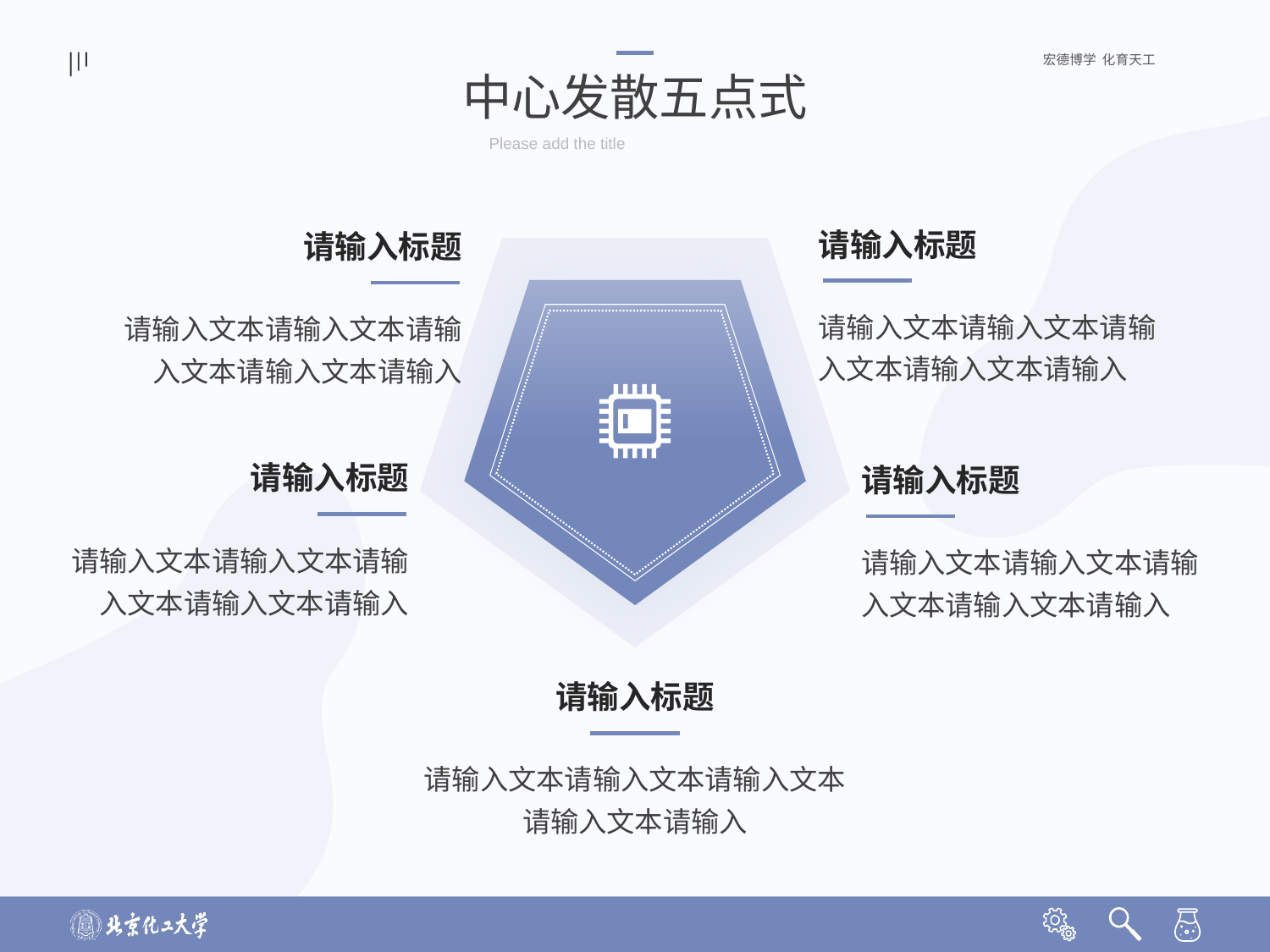

中心发散五点式
Please add the title
请输入标题
请输入标题

请输入文本请输入文本请输入文本请输入文本请输入
请输入文本请输入文本请输入文本请输入文本请输入

请输入标题
请输入标题
请输入文本请输入文本请输入文本请输入文本请输入
请输入文本请输入文本请输入文本请输入文本请输入
请输入标题
请输入文本请输入文本请输入文本请输入文本请输入